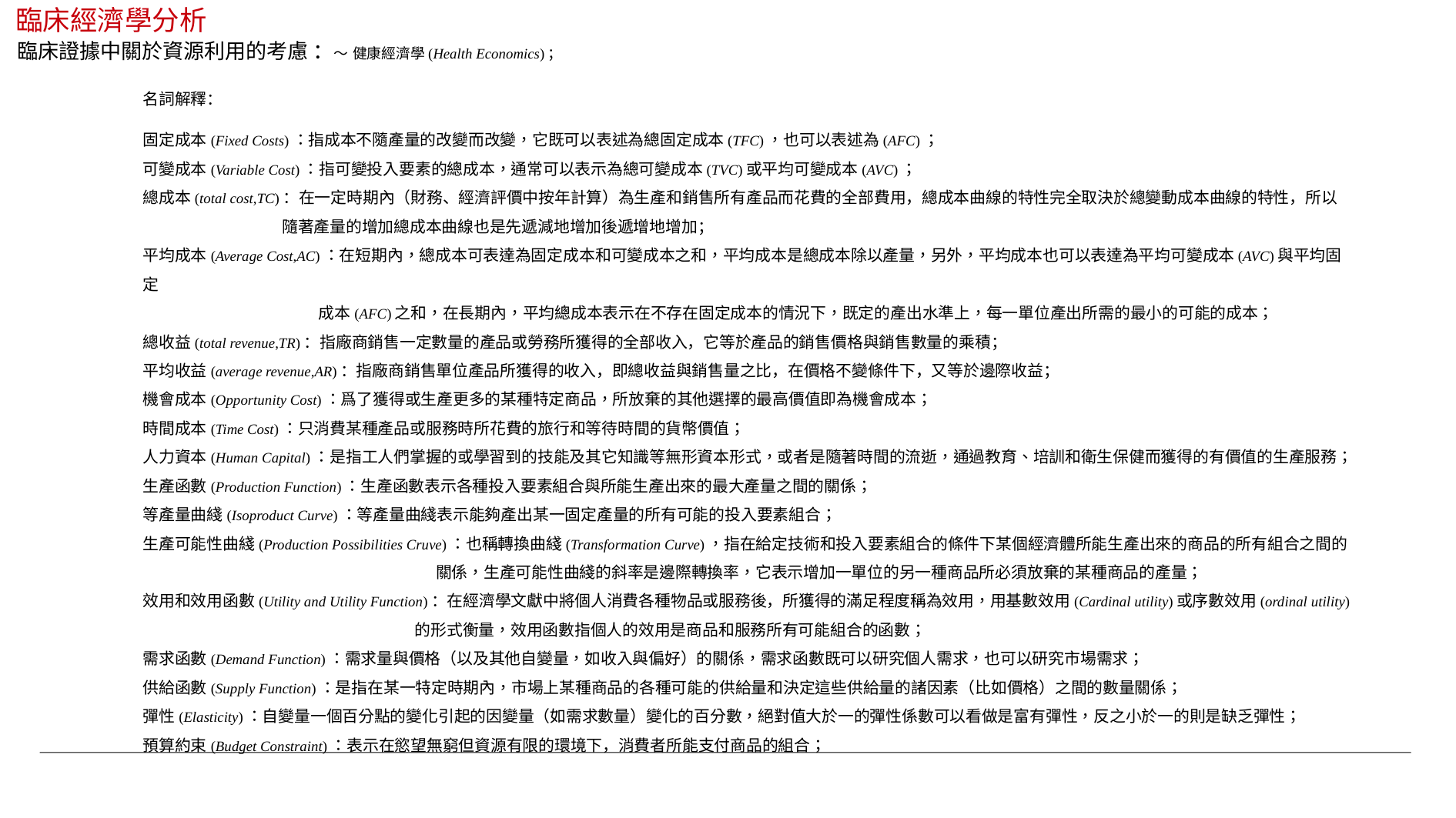

臨床經濟學分析
臨床證據中關於資源利用的考慮 ：～ 健康經濟學(Health Economics)；
名詞解釋：
固定成本(Fixed Costs)：指成本不隨產量的改變而改變，它既可以表述為總固定成本(TFC)，也可以表述為(AFC)；
可變成本(Variable Cost)：指可變投入要素的總成本，通常可以表示為總可變成本(TVC)或平均可變成本(AVC)；
總成本(total cost,TC)：在一定時期內（財務、經濟評價中按年計算）為生產和銷售所有產品而花費的全部費用，總成本曲線的特性完全取決於總變動成本曲線的特性，所以
                                     隨著產量的增加總成本曲線也是先遞減地增加後遞增地增加；
平均成本(Average Cost,AC)：在短期內，總成本可表達為固定成本和可變成本之和，平均成本是總成本除以產量，另外，平均成本也可以表達為平均可變成本(AVC)與平均固定
                                               成本(AFC)之和，在長期內，平均總成本表示在不存在固定成本的情況下，既定的產出水準上，每一單位產出所需的最小的可能的成本；
總收益(total revenue,TR)：指廠商銷售一定數量的產品或勞務所獲得的全部收入，它等於產品的銷售價格與銷售數量的乘積；
平均收益(average revenue,AR)：指廠商銷售單位產品所獲得的收入，即總收益與銷售量之比，在價格不變條件下，又等於邊際收益；
機會成本(Opportunity Cost)：爲了獲得或生產更多的某種特定商品，所放棄的其他選擇的最高價值即為機會成本；
時間成本(Time Cost)：只消費某種產品或服務時所花費的旅行和等待時間的貨幣價值；
人力資本(Human Capital)：是指工人們掌握的或學習到的技能及其它知識等無形資本形式，或者是隨著時間的流逝，通過教育、培訓和衛生保健而獲得的有價值的生產服務；
生產函數(Production Function)：生產函數表示各種投入要素組合與所能生產出來的最大產量之間的關係；
等產量曲綫(Isoproduct Curve)：等產量曲綫表示能夠產出某一固定產量的所有可能的投入要素組合；
生產可能性曲綫(Production Possibilities Cruve)：也稱轉換曲綫(Transformation Curve)，指在給定技術和投入要素組合的條件下某個經濟體所能生產出來的商品的所有組合之間的
                                                                               關係，生產可能性曲綫的斜率是邊際轉換率，它表示增加一單位的另一種商品所必須放棄的某種商品的產量；
效用和效用函數(Utility and Utility Function)：在經濟學文獻中將個人消費各種物品或服務後，所獲得的滿足程度稱為效用，用基數效用(Cardinal utility)或序數效用(ordinal utility)
                                                                                  的形式衡量，效用函數指個人的效用是商品和服務所有可能組合的函數；
需求函數(Demand Function)：需求量與價格（以及其他自變量，如收入與偏好）的關係，需求函數既可以研究個人需求，也可以研究市場需求；
供給函數(Supply Function)：是指在某一特定時期內，市場上某種商品的各種可能的供給量和決定這些供給量的諸因素（比如價格）之間的數量關係；
彈性(Elasticity)：自變量一個百分點的變化引起的因變量（如需求數量）變化的百分數，絕對值大於一的彈性係數可以看做是富有彈性，反之小於一的則是缺乏彈性；
預算約束(Budget Constraint)：表示在慾望無窮但資源有限的環境下，消費者所能支付商品的組合；